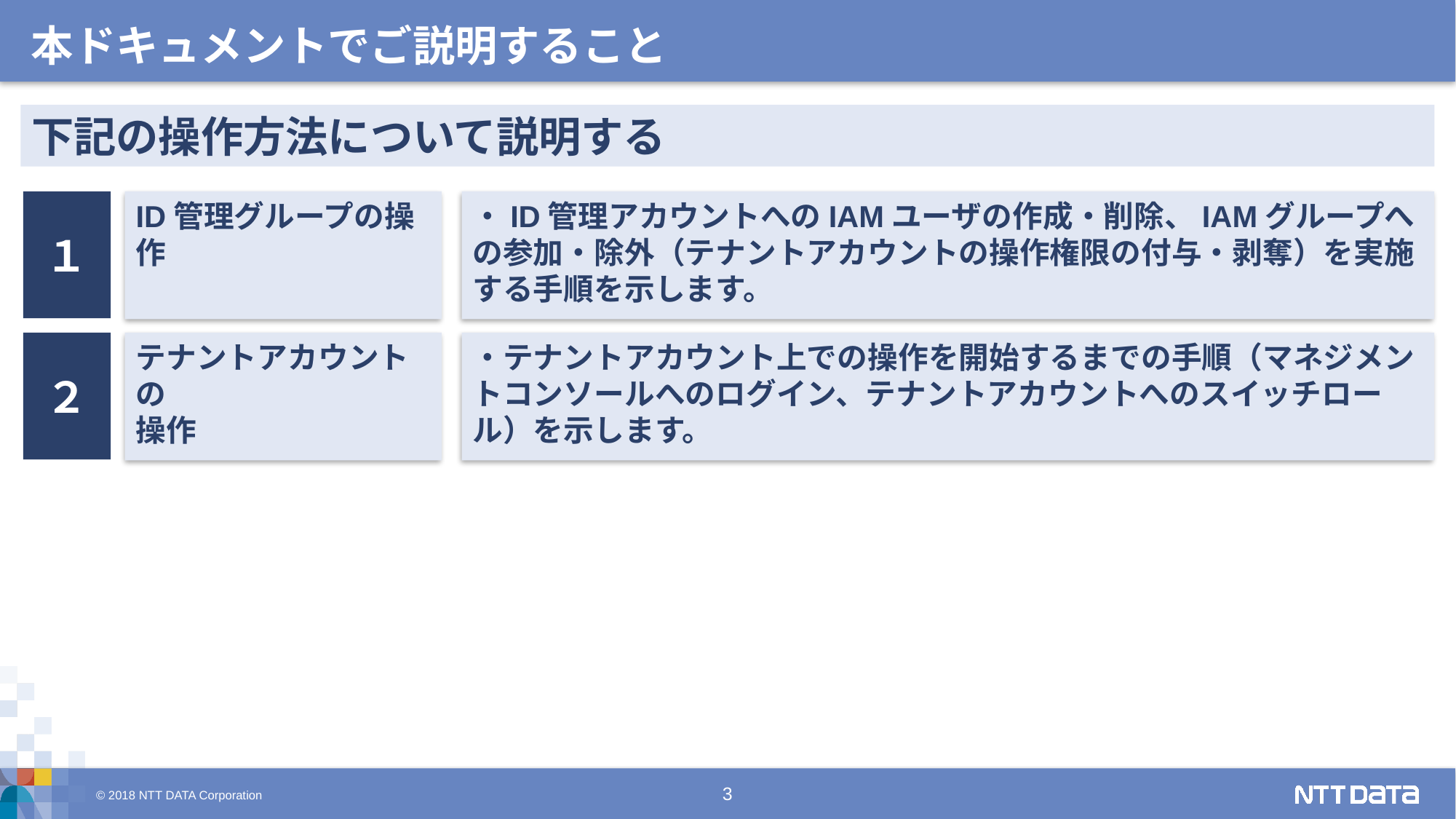

本ドキュメントでご説明すること
下記の操作方法について説明する
１
ID管理グループの操作
・ID管理アカウントへのIAMユーザの作成・削除、IAMグループへの参加・除外（テナントアカウントの操作権限の付与・剥奪）を実施する手順を示します。
２
テナントアカウントの
操作
・テナントアカウント上での操作を開始するまでの手順（マネジメントコンソールへのログイン、テナントアカウントへのスイッチロール）を示します。